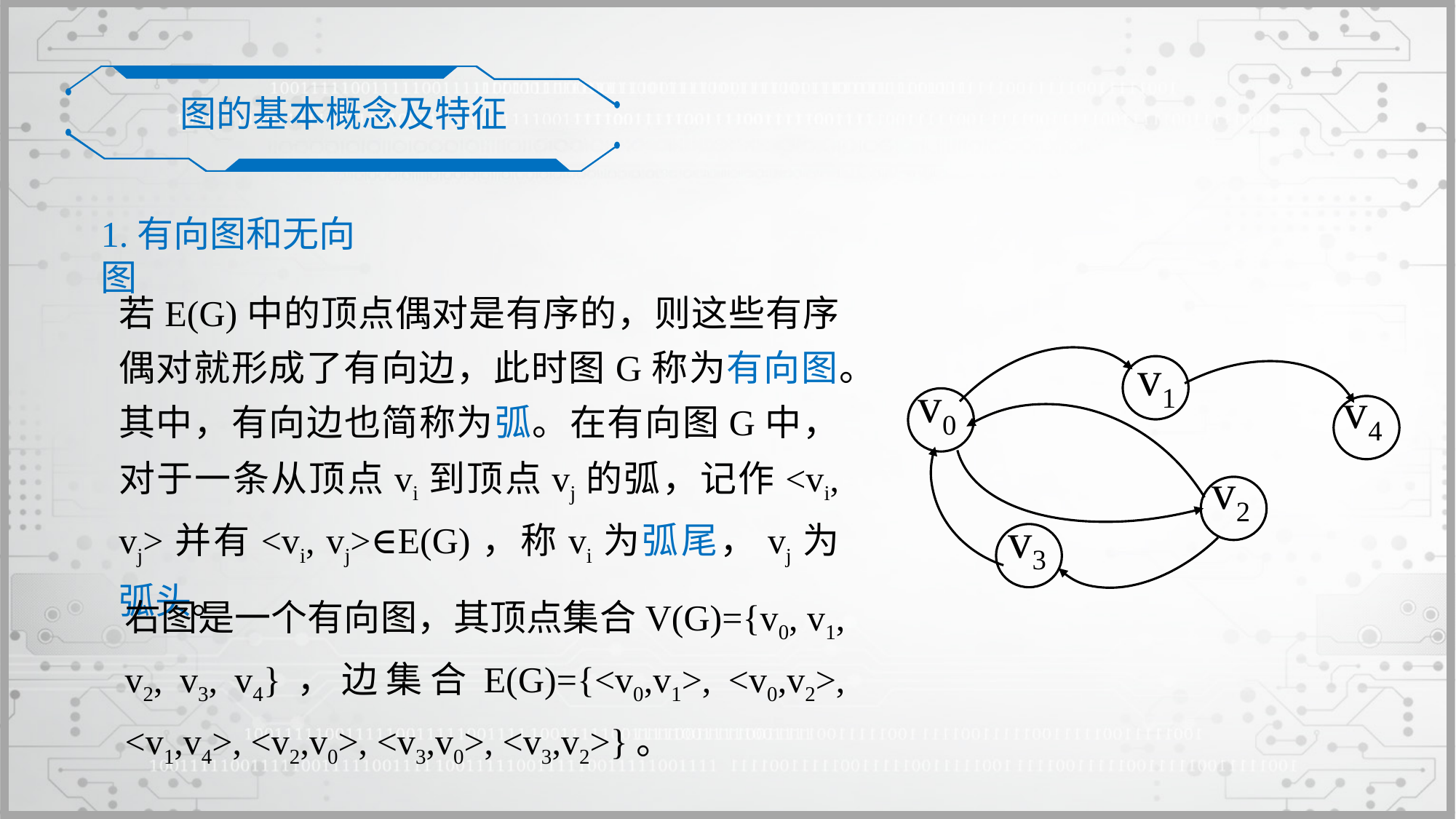

图的基本概念及特征
1.有向图和无向图
若E(G)中的顶点偶对是有序的，则这些有序偶对就形成了有向边，此时图G称为有向图。其中，有向边也简称为弧。在有向图G中，对于一条从顶点vi到顶点vj的弧，记作<vi, vj>并有<vi, vj>∈E(G)，称vi为弧尾，vj为弧头。

v1

v0

v4

v2

v3

右图是一个有向图，其顶点集合V(G)={v0, v1, v2, v3, v4}，边集合E(G)={<v0,v1>, <v0,v2>, <v1,v4>, <v2,v0>, <v3,v0>, <v3,v2>}。